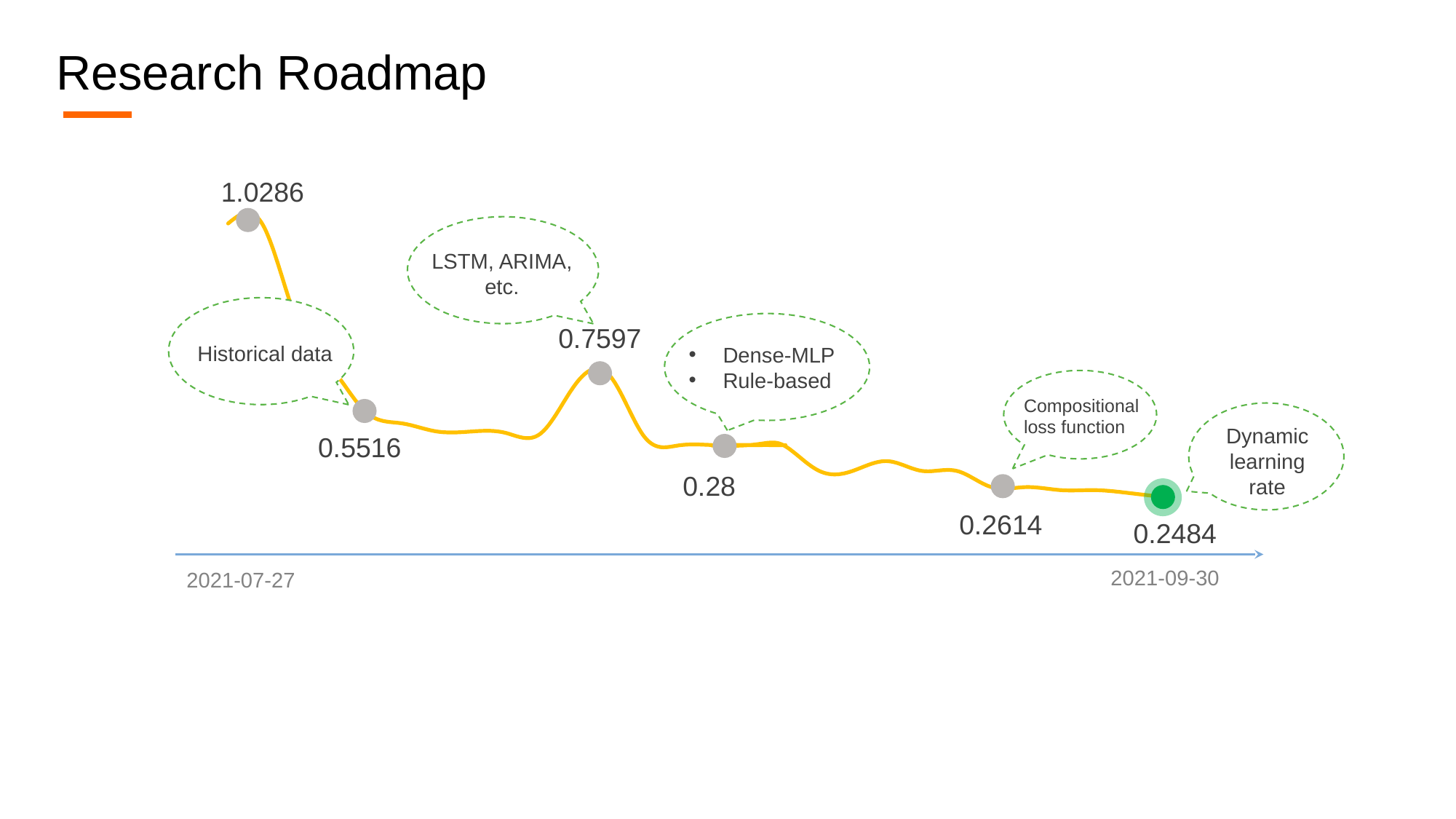

Research Roadmap

### Chart

| Category | 指标得分 |
|---|---|
1.0286

0.7597

0.5516

0.28

0.2614
0.2484
2021-09-30
2021-07-27

LSTM, ARIMA,
etc.

Historical data
Dense-MLP
Rule-based

Compositional
loss function

Dynamic
learning
rate